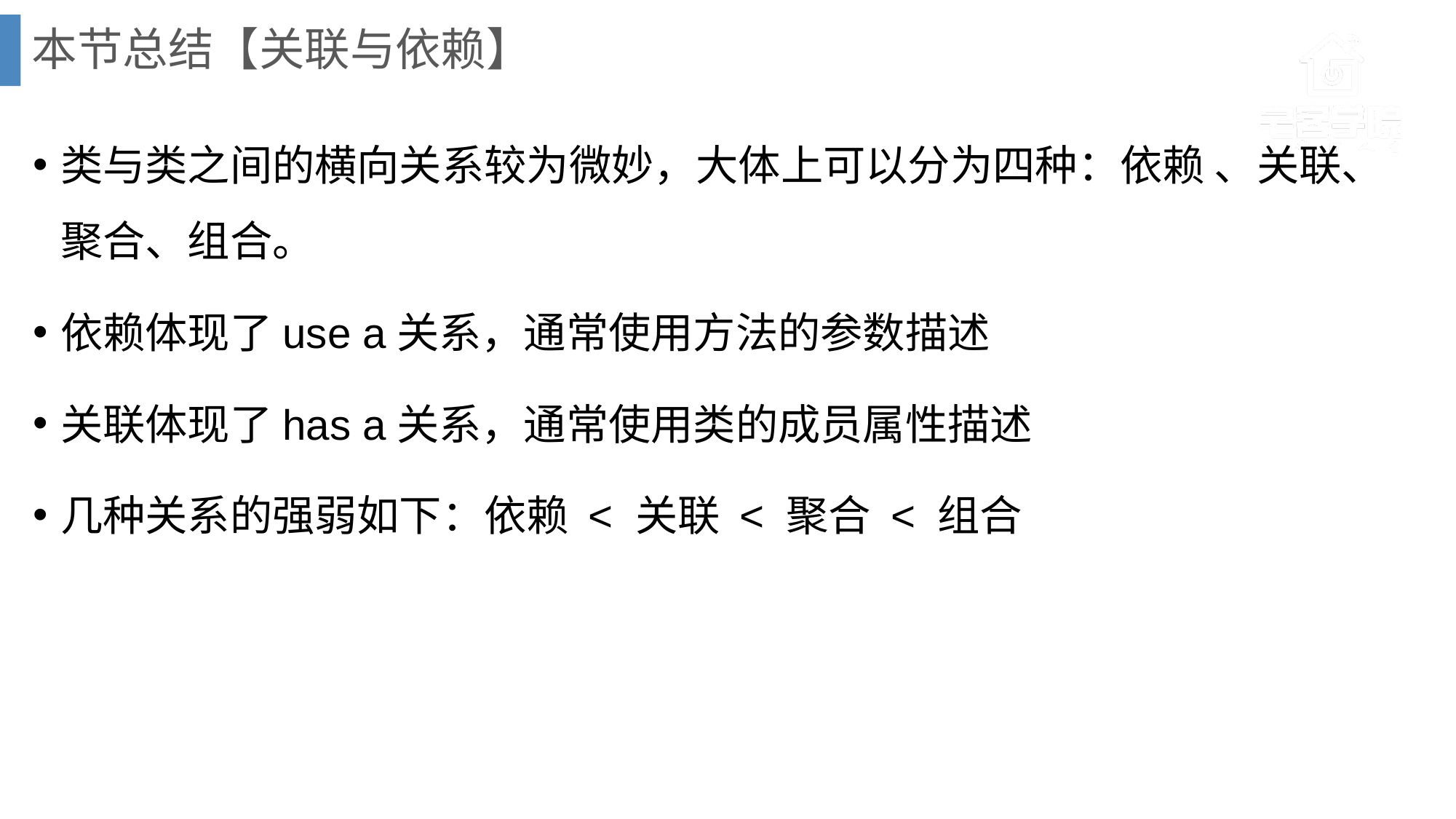

# 本节总结【关联与依赖】
类与类之间的横向关系较为微妙，大体上可以分为四种：依赖 、关联、聚合、组合。
依赖体现了use a关系，通常使用方法的参数描述
关联体现了has a关系，通常使用类的成员属性描述
几种关系的强弱如下：依赖 < 关联 < 聚合 < 组合